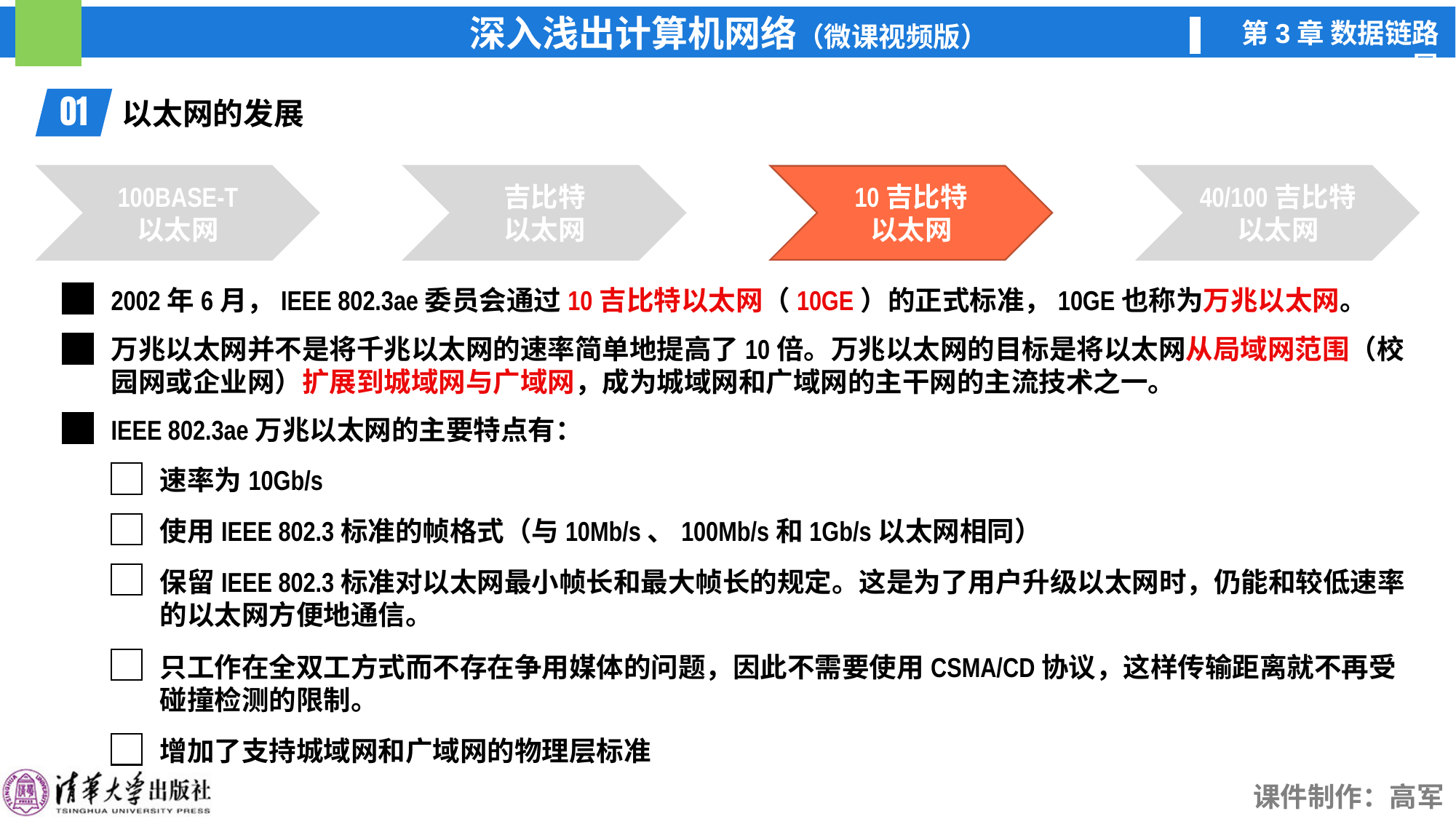

01
以太网的发展
10吉比特
以太网
100BASE-T
以太网
吉比特
以太网
10吉比特
以太网
40/100吉比特
以太网
2002年6月，IEEE 802.3ae委员会通过10吉比特以太网（10GE）的正式标准，10GE也称为万兆以太网。

万兆以太网并不是将千兆以太网的速率简单地提高了10倍。万兆以太网的目标是将以太网从局域网范围（校园网或企业网）扩展到城域网与广域网，成为城域网和广域网的主干网的主流技术之一。

IEEE 802.3ae万兆以太网的主要特点有：

速率为10Gb/s

使用IEEE 802.3标准的帧格式（与10Mb/s、100Mb/s和1Gb/s以太网相同）

保留IEEE 802.3标准对以太网最小帧长和最大帧长的规定。这是为了用户升级以太网时，仍能和较低速率的以太网方便地通信。

只工作在全双工方式而不存在争用媒体的问题，因此不需要使用CSMA/CD协议，这样传输距离就不再受碰撞检测的限制。

增加了支持城域网和广域网的物理层标准